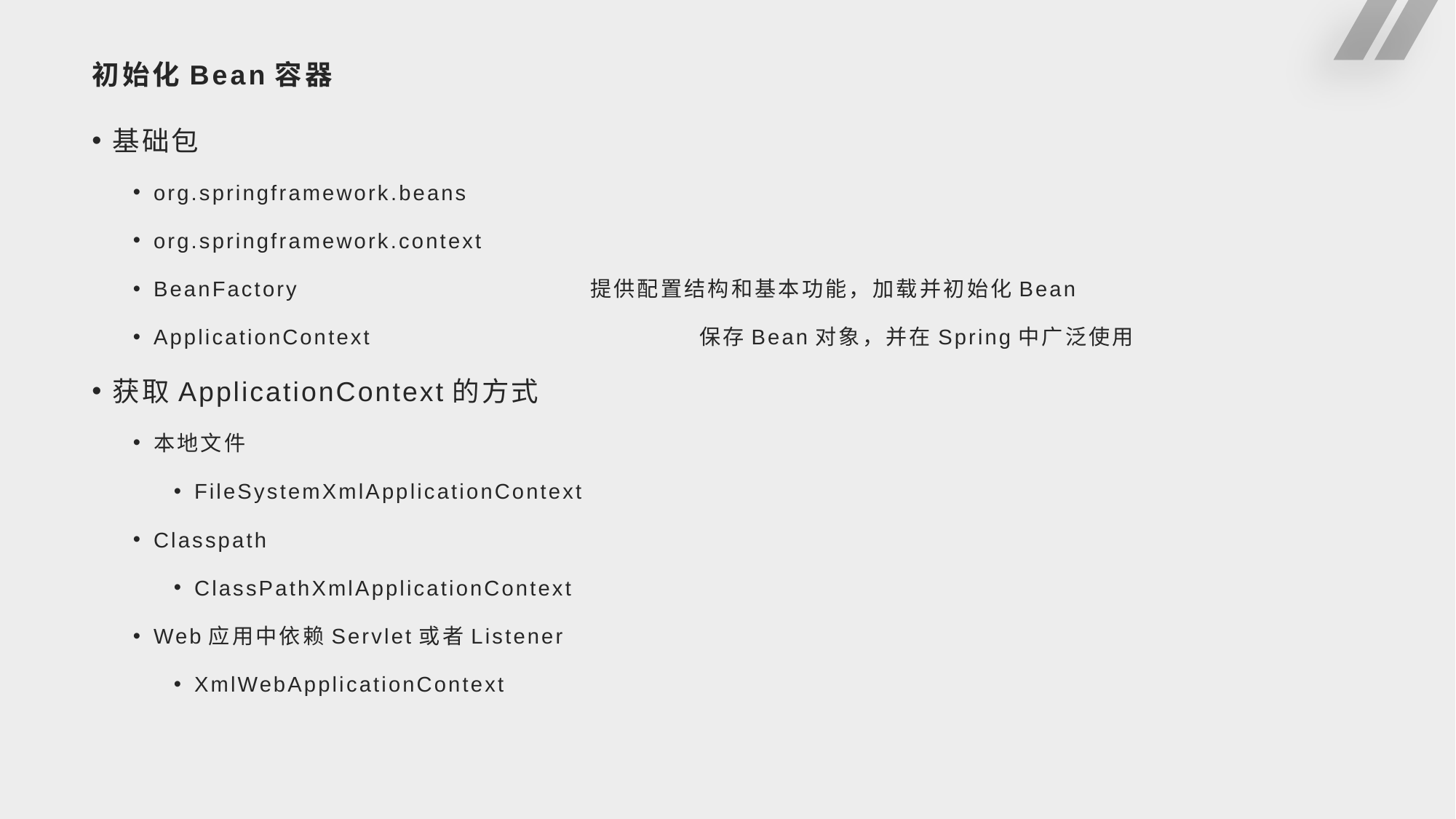

# 初始化Bean容器
基础包
org.springframework.beans
org.springframework.context
BeanFactory				提供配置结构和基本功能，加载并初始化Bean
ApplicationContext			保存Bean对象，并在Spring中广泛使用
获取ApplicationContext的方式
本地文件
FileSystemXmlApplicationContext
Classpath
ClassPathXmlApplicationContext
Web应用中依赖Servlet或者Listener
XmlWebApplicationContext